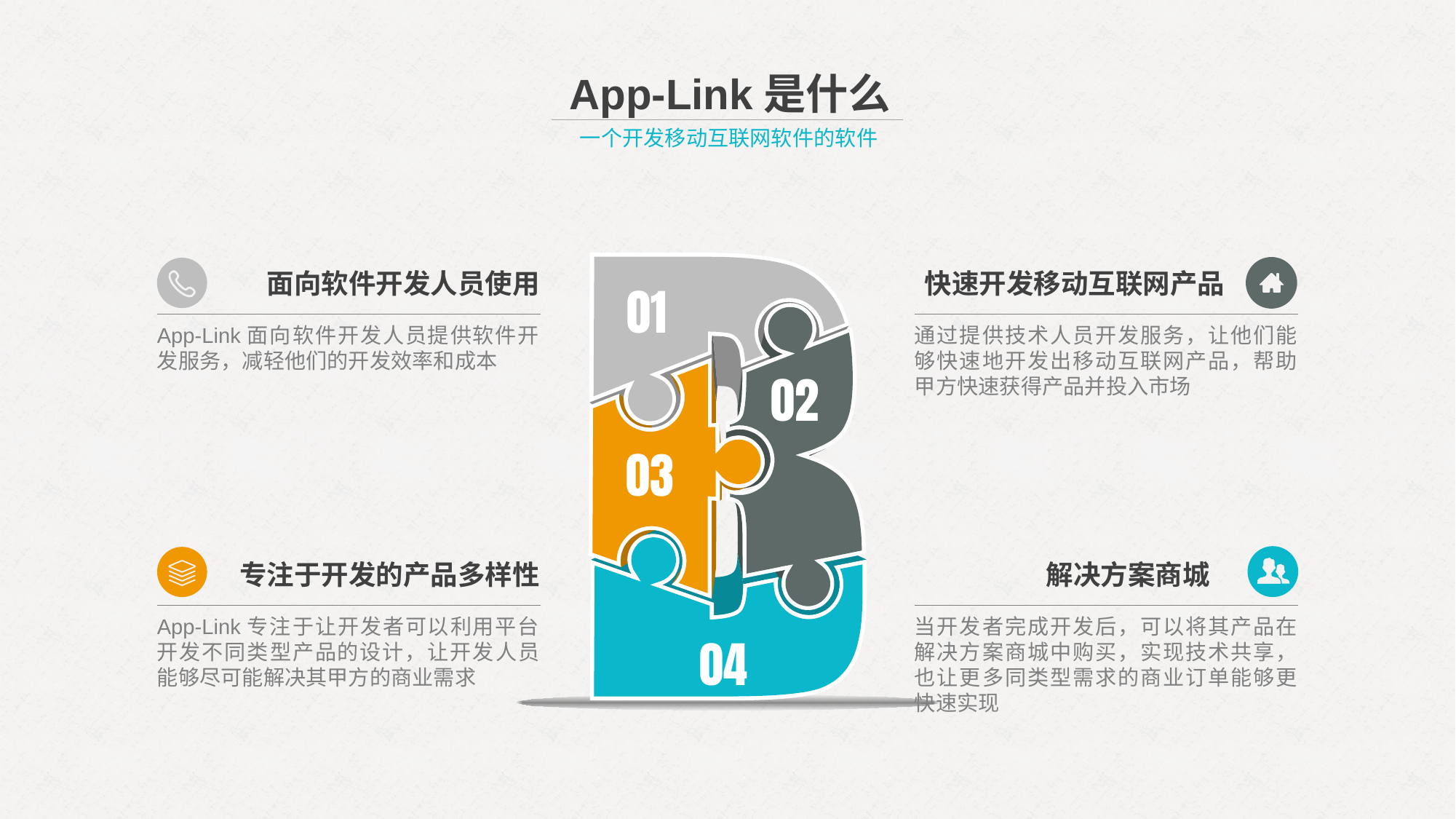

App-Link是什么
一个开发移动互联网软件的软件

01

0

02

03

04

面向软件开发人员使用
快速开发移动互联网产品
App-Link面向软件开发人员提供软件开发服务，减轻他们的开发效率和成本
通过提供技术人员开发服务，让他们能够快速地开发出移动互联网产品，帮助甲方快速获得产品并投入市场

专注于开发的产品多样性
解决方案商城
App-Link专注于让开发者可以利用平台开发不同类型产品的设计，让开发人员能够尽可能解决其甲方的商业需求
当开发者完成开发后，可以将其产品在解决方案商城中购买，实现技术共享，也让更多同类型需求的商业订单能够更快速实现